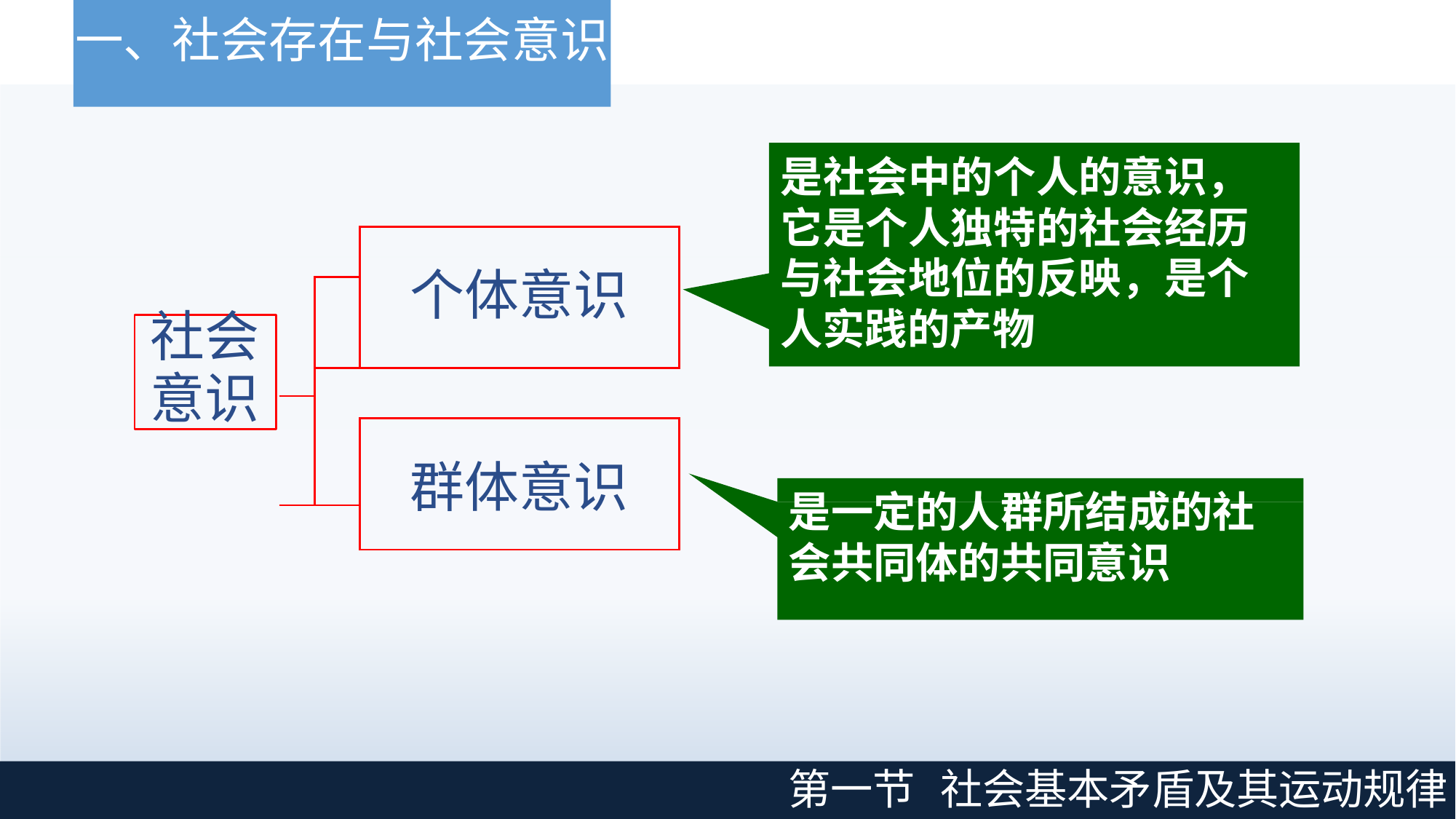

# 一、社会存在与社会意识

是社会中的个人的意识， 它是个人独特的社会经历 与社会地位的反映，是个 人实践的产物
|  |  | 个体意识 |
| --- | --- | --- |
|  |  |  |
|  |  |  |
|  |  |  |
|  |  | 群体意识 |
|  |  |  |
社会
意识

是一定的人群所结成的社 会共同体的共同意识
第一节
社会基本矛盾及其运动规律